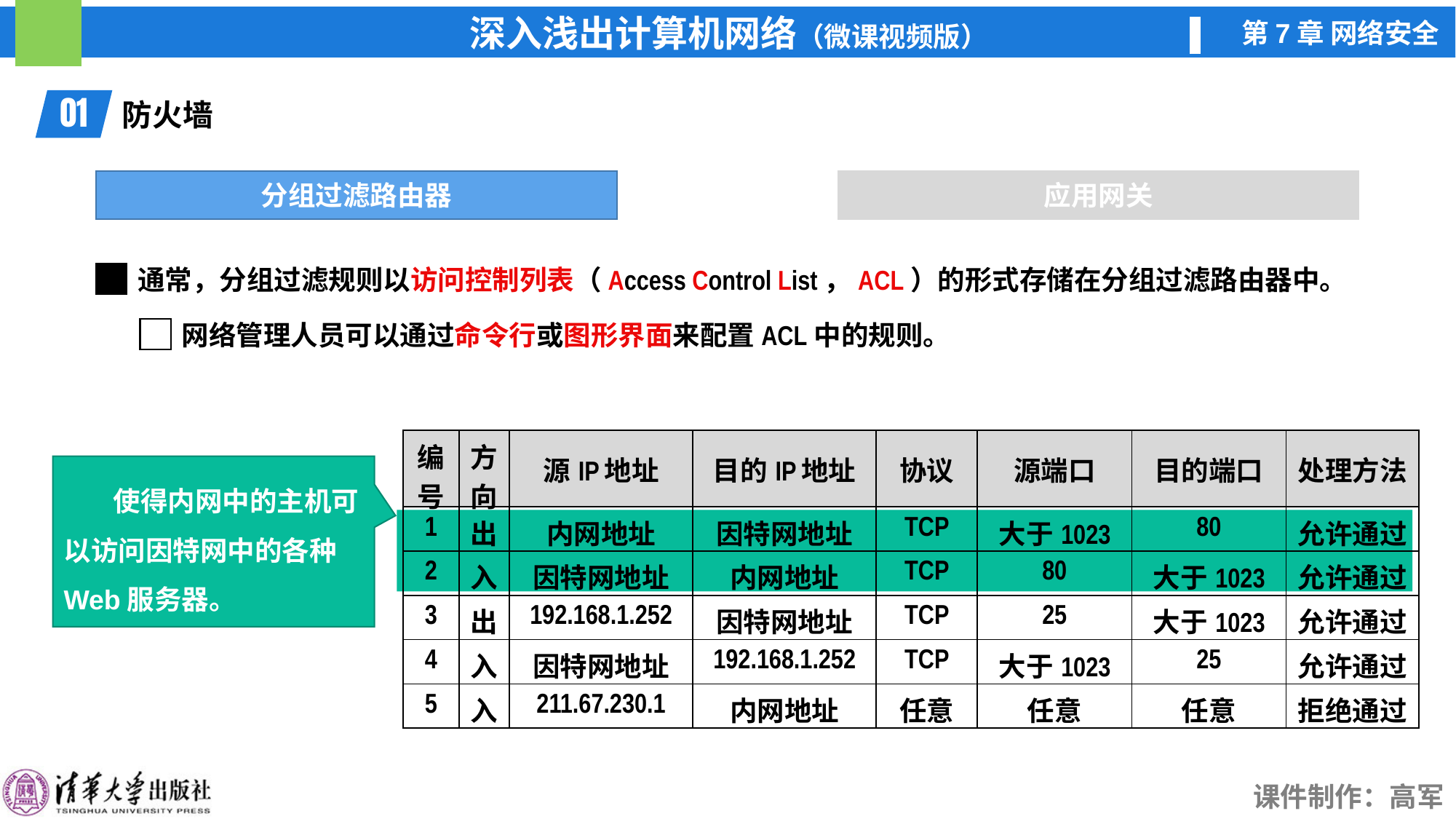

01
防火墙
分组过滤路由器
应用网关
通常，分组过滤规则以访问控制列表（Access Control List，ACL）的形式存储在分组过滤路由器中。

网络管理人员可以通过命令行或图形界面来配置ACL中的规则。

| 编号 | 方向 | 源IP地址 | 目的IP地址 | 协议 | 源端口 | 目的端口 | 处理方法 |
| --- | --- | --- | --- | --- | --- | --- | --- |
| 1 | 出 | 内网地址 | 因特网地址 | TCP | 大于1023 | 80 | 允许通过 |
| 2 | 入 | 因特网地址 | 内网地址 | TCP | 80 | 大于1023 | 允许通过 |
| 3 | 出 | 192.168.1.252 | 因特网地址 | TCP | 25 | 大于1023 | 允许通过 |
| 4 | 入 | 因特网地址 | 192.168.1.252 | TCP | 大于1023 | 25 | 允许通过 |
| 5 | 入 | 211.67.230.1 | 内网地址 | 任意 | 任意 | 任意 | 拒绝通过 |
       使得内网中的主机可以访问因特网中的各种Web服务器。